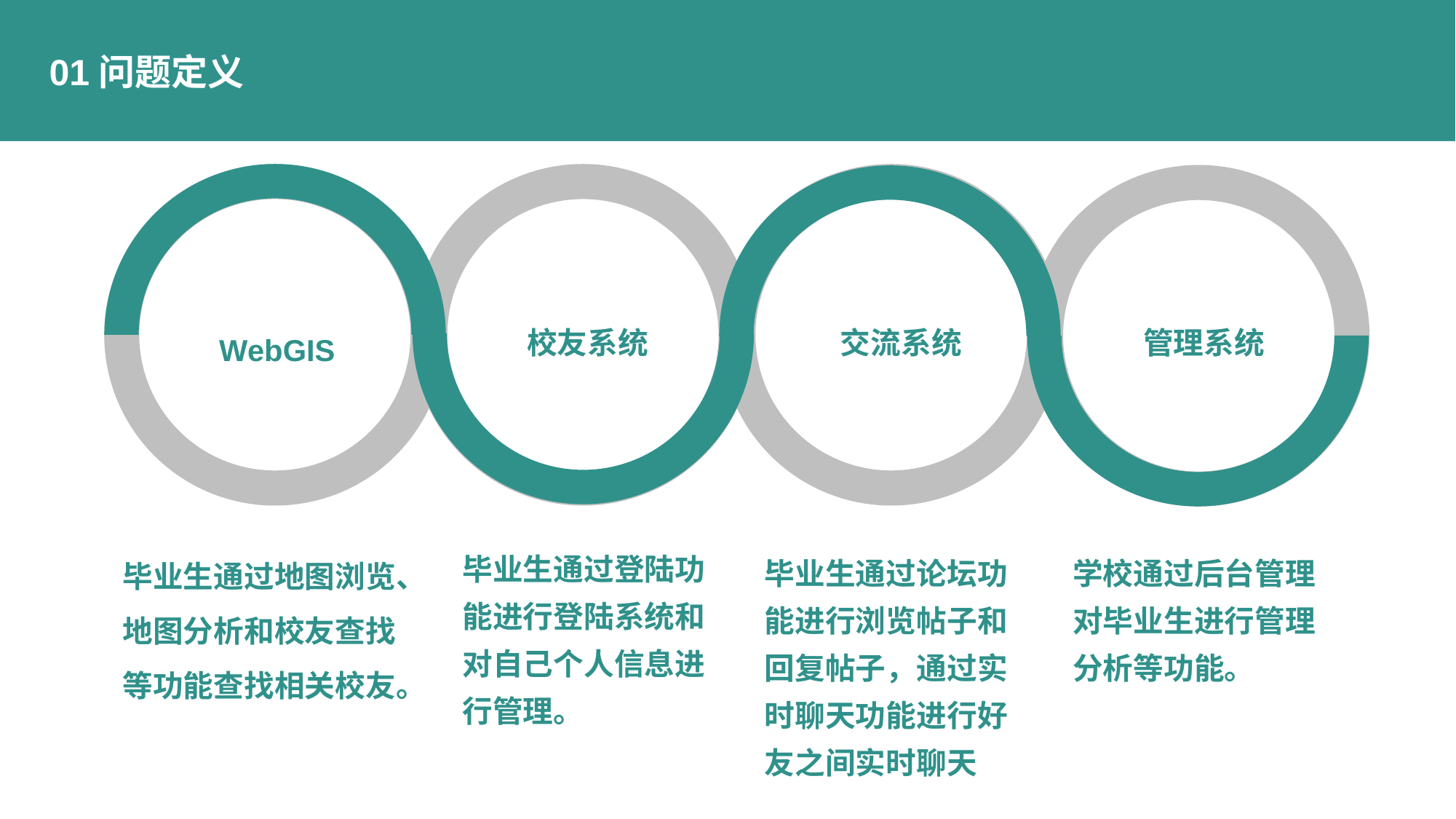

01问题定义

交流系统
管理系统
校友系统
WebGIS
毕业生通过地图浏览、地图分析和校友查找等功能查找相关校友。
毕业生通过登陆功能进行登陆系统和对自己个人信息进行管理。
毕业生通过论坛功能进行浏览帖子和回复帖子，通过实时聊天功能进行好友之间实时聊天
学校通过后台管理对毕业生进行管理分析等功能。